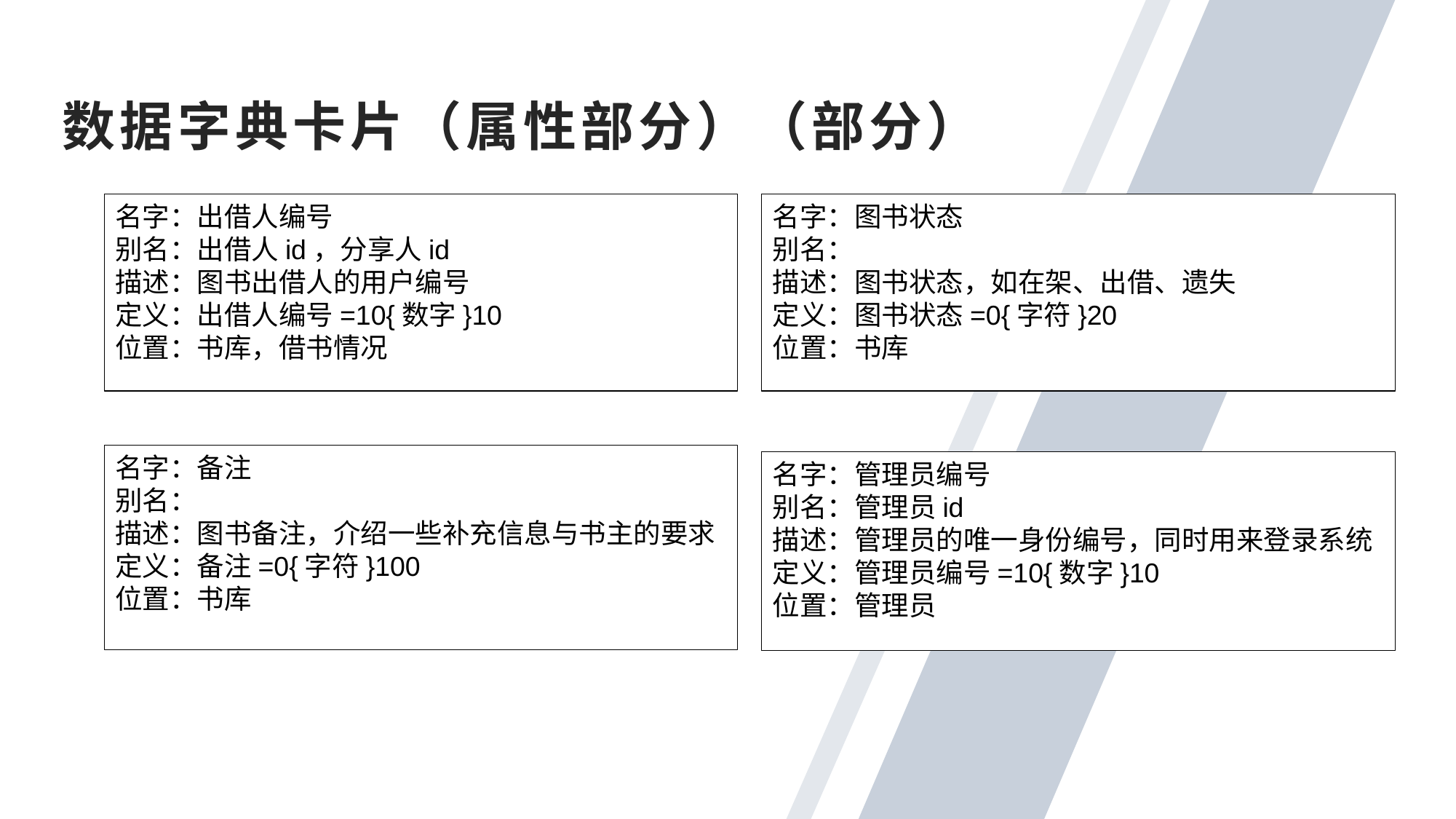

数据字典卡片（属性部分）（部分）
名字：出借人编号
别名：出借人id，分享人id
描述：图书出借人的用户编号
定义：出借人编号=10{数字}10
位置：书库，借书情况

名字：图书状态
别名：
描述：图书状态，如在架、出借、遗失
定义：图书状态=0{字符}20
位置：书库

名字：备注
别名：
描述：图书备注，介绍一些补充信息与书主的要求
定义：备注=0{字符}100
位置：书库

名字：管理员编号
别名：管理员id
描述：管理员的唯一身份编号，同时用来登录系统
定义：管理员编号=10{数字}10
位置：管理员